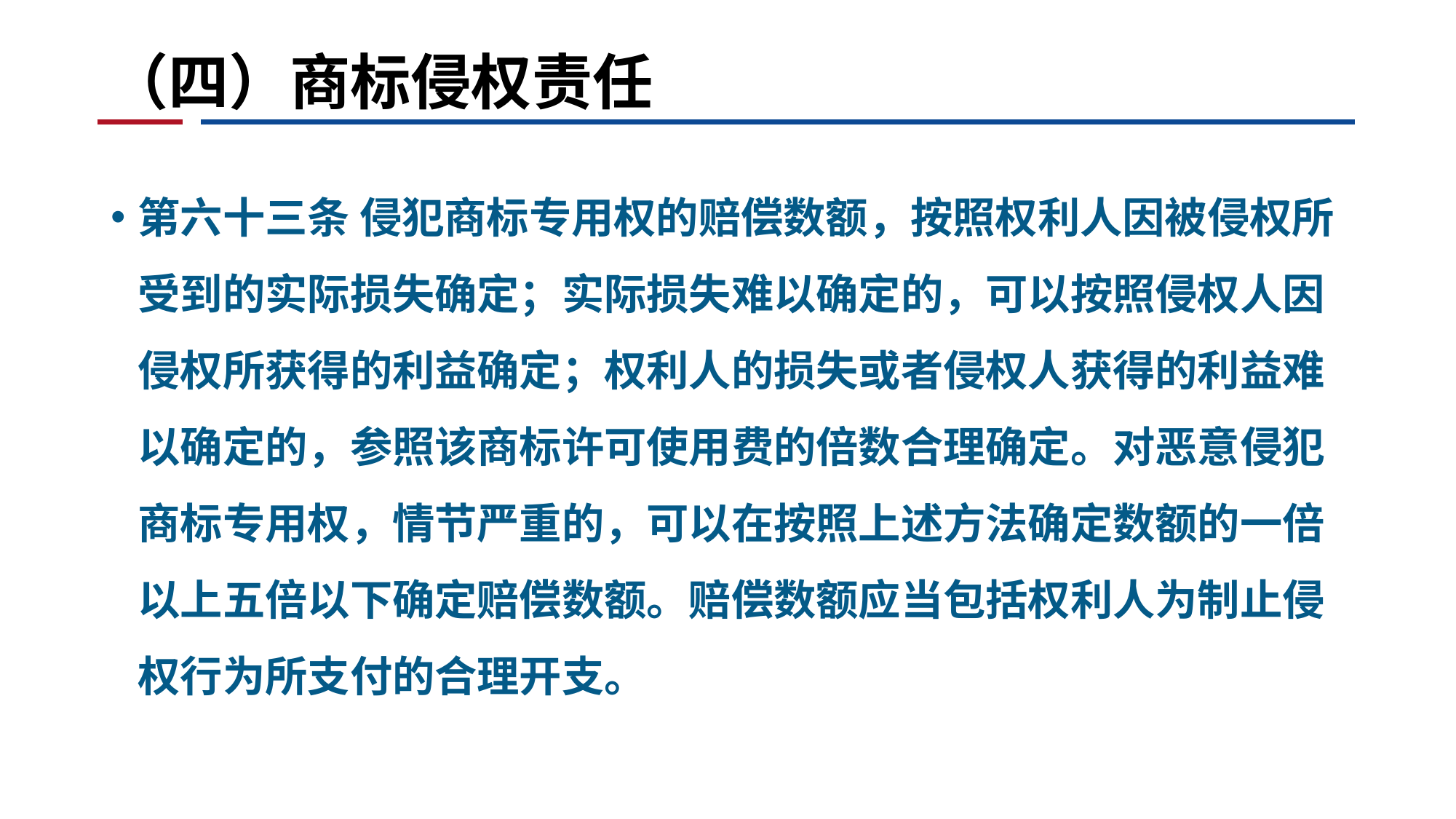

# （四）商标侵权责任
第六十三条 侵犯商标专用权的赔偿数额，按照权利人因被侵权所受到的实际损失确定；实际损失难以确定的，可以按照侵权人因侵权所获得的利益确定；权利人的损失或者侵权人获得的利益难以确定的，参照该商标许可使用费的倍数合理确定。对恶意侵犯商标专用权，情节严重的，可以在按照上述方法确定数额的一倍以上五倍以下确定赔偿数额。赔偿数额应当包括权利人为制止侵权行为所支付的合理开支。